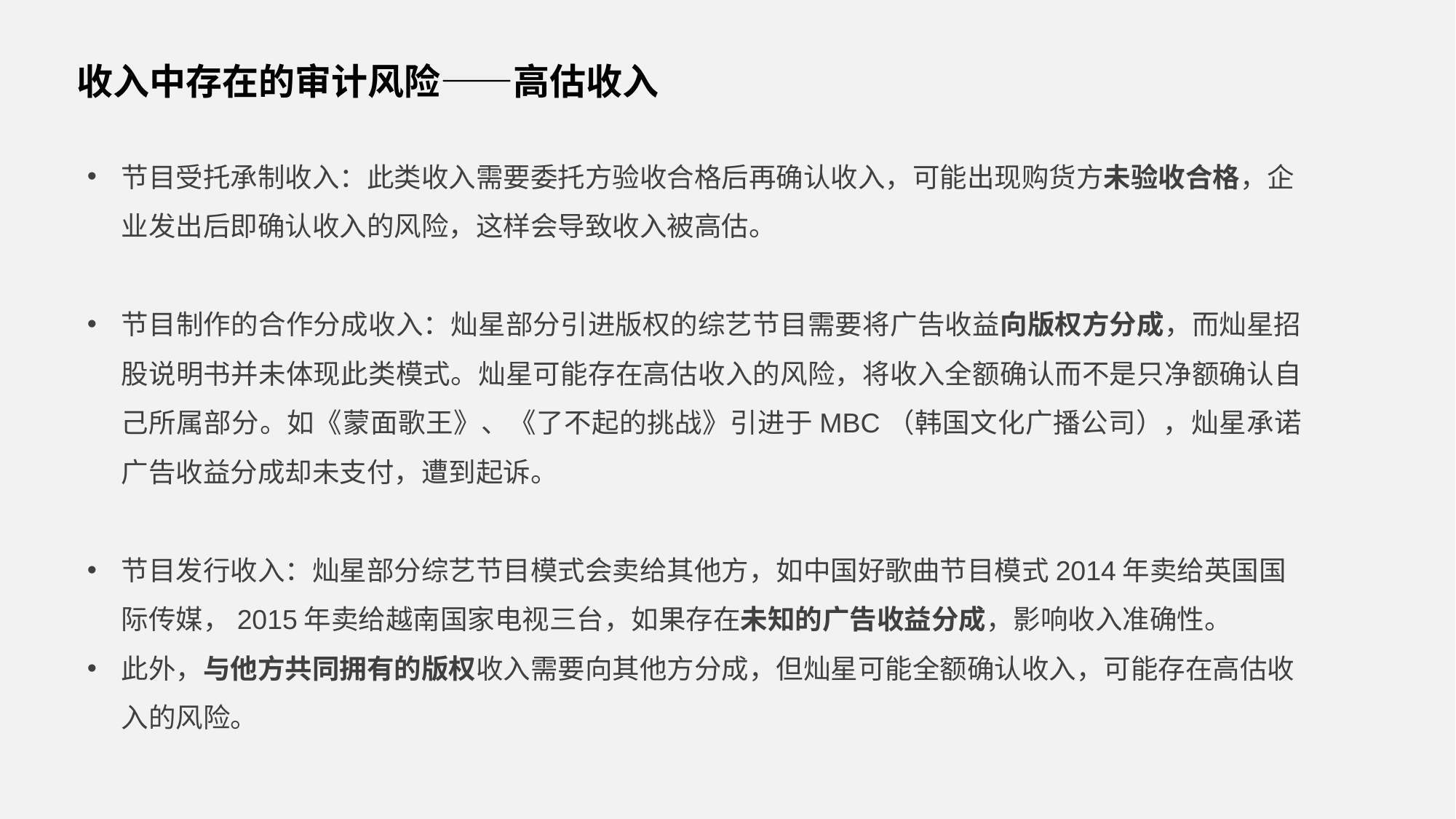

收入中存在的审计风险——高估收入
节目受托承制收入：此类收入需要委托方验收合格后再确认收入，可能出现购货方未验收合格，企业发出后即确认收入的风险，这样会导致收入被高估。

节目制作的合作分成收入：灿星部分引进版权的综艺节目需要将广告收益向版权方分成，而灿星招股说明书并未体现此类模式。灿星可能存在高估收入的风险，将收入全额确认而不是只净额确认自己所属部分。如《蒙面歌王》、《了不起的挑战》引进于MBC（韩国文化广播公司），灿星承诺广告收益分成却未支付，遭到起诉。

节目发行收入：灿星部分综艺节目模式会卖给其他方，如中国好歌曲节目模式2014年卖给英国国际传媒，2015年卖给越南国家电视三台，如果存在未知的广告收益分成，影响收入准确性。
此外，与他方共同拥有的版权收入需要向其他方分成，但灿星可能全额确认收入，可能存在高估收入的风险。